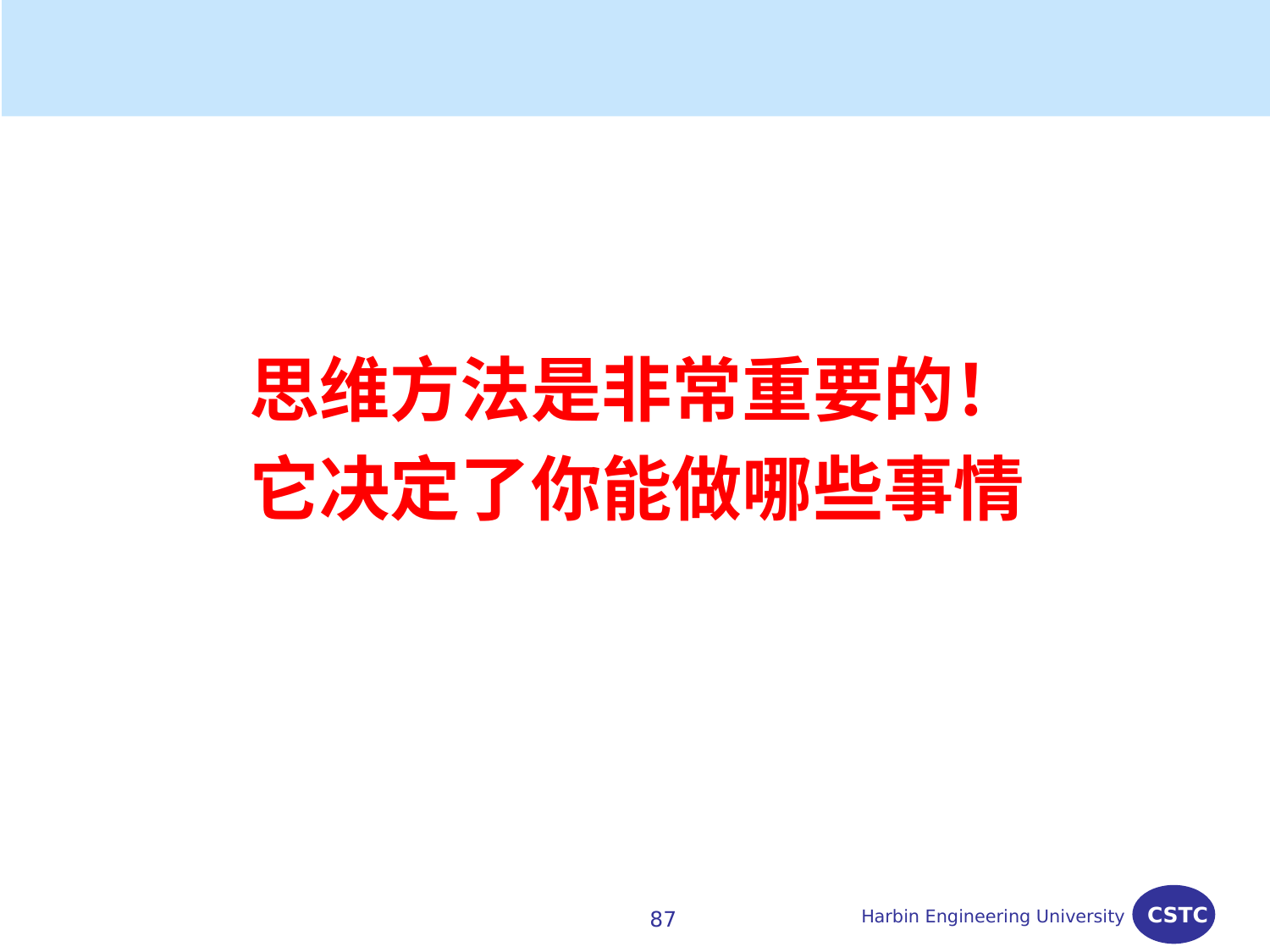

#

思维方法是非常重要的！
它决定了你能做哪些事情
87
Harbin Engineering University